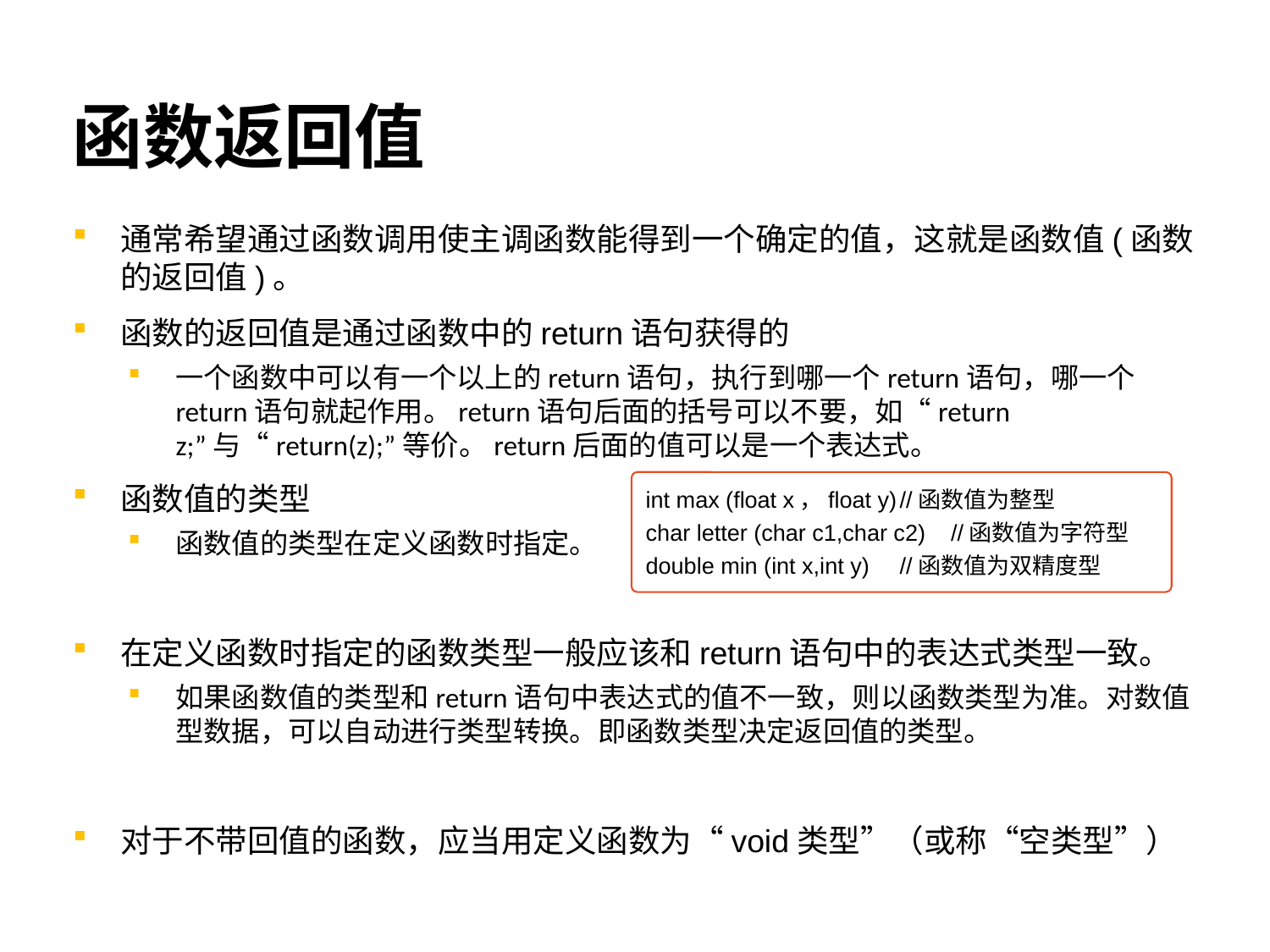

# 函数返回值
通常希望通过函数调用使主调函数能得到一个确定的值，这就是函数值(函数的返回值)。
函数的返回值是通过函数中的return语句获得的
一个函数中可以有一个以上的return语句，执行到哪一个return语句，哪一个return语句就起作用。return语句后面的括号可以不要，如“return z;”与“return(z);”等价。return后面的值可以是一个表达式。
函数值的类型
函数值的类型在定义函数时指定。

在定义函数时指定的函数类型一般应该和return语句中的表达式类型一致。
如果函数值的类型和return语句中表达式的值不一致，则以函数类型为准。对数值型数据，可以自动进行类型转换。即函数类型决定返回值的类型。

对于不带回值的函数，应当用定义函数为“void类型”（或称“空类型”）
int max (float x，float y)	//函数值为整型
char letter (char c1,char c2)    //函数值为字符型
double min (int x,int y)	//函数值为双精度型